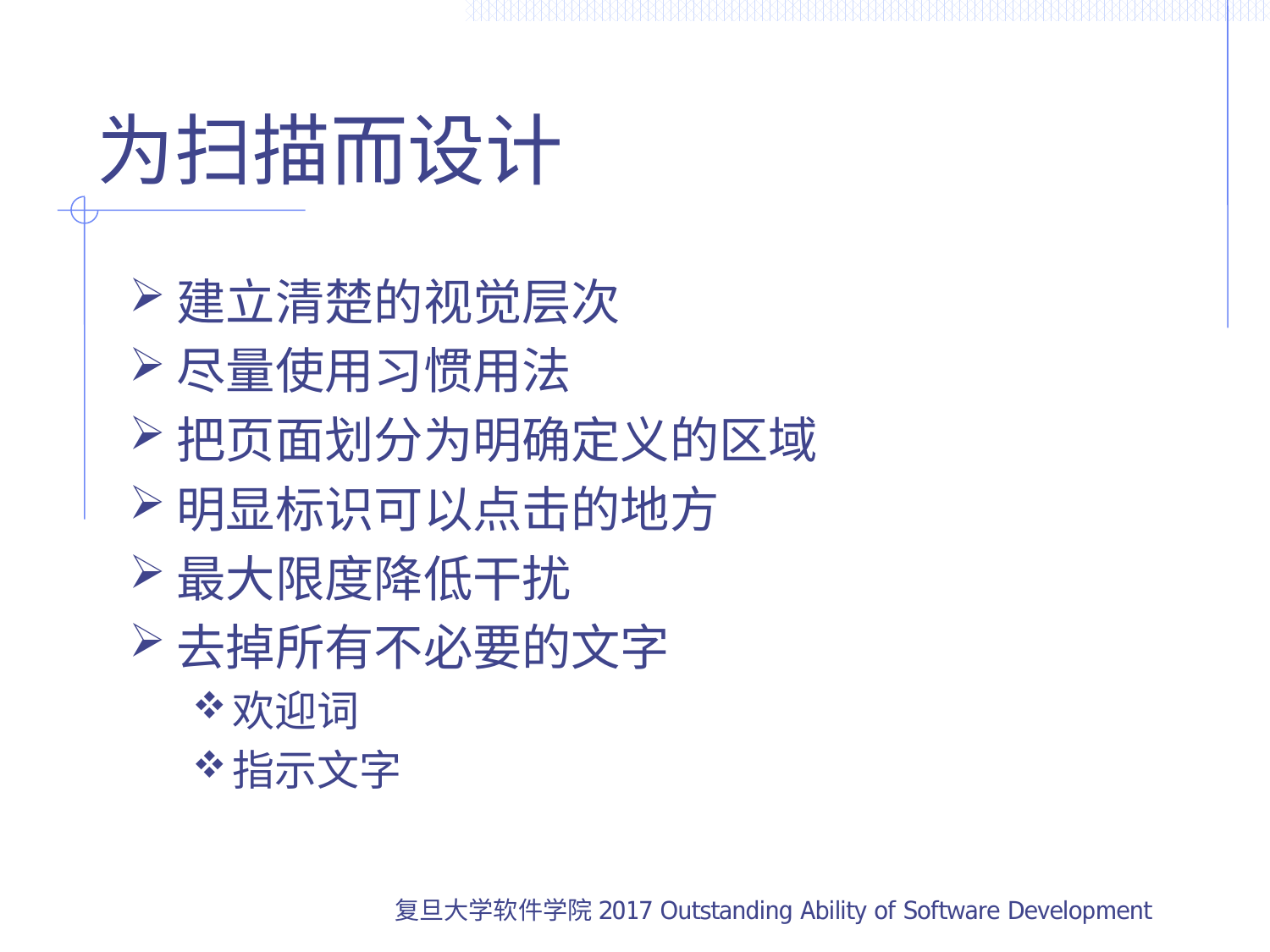

# 为扫描而设计
建立清楚的视觉层次
尽量使用习惯用法
把页面划分为明确定义的区域
明显标识可以点击的地方
最大限度降低干扰
去掉所有不必要的文字
欢迎词
指示文字